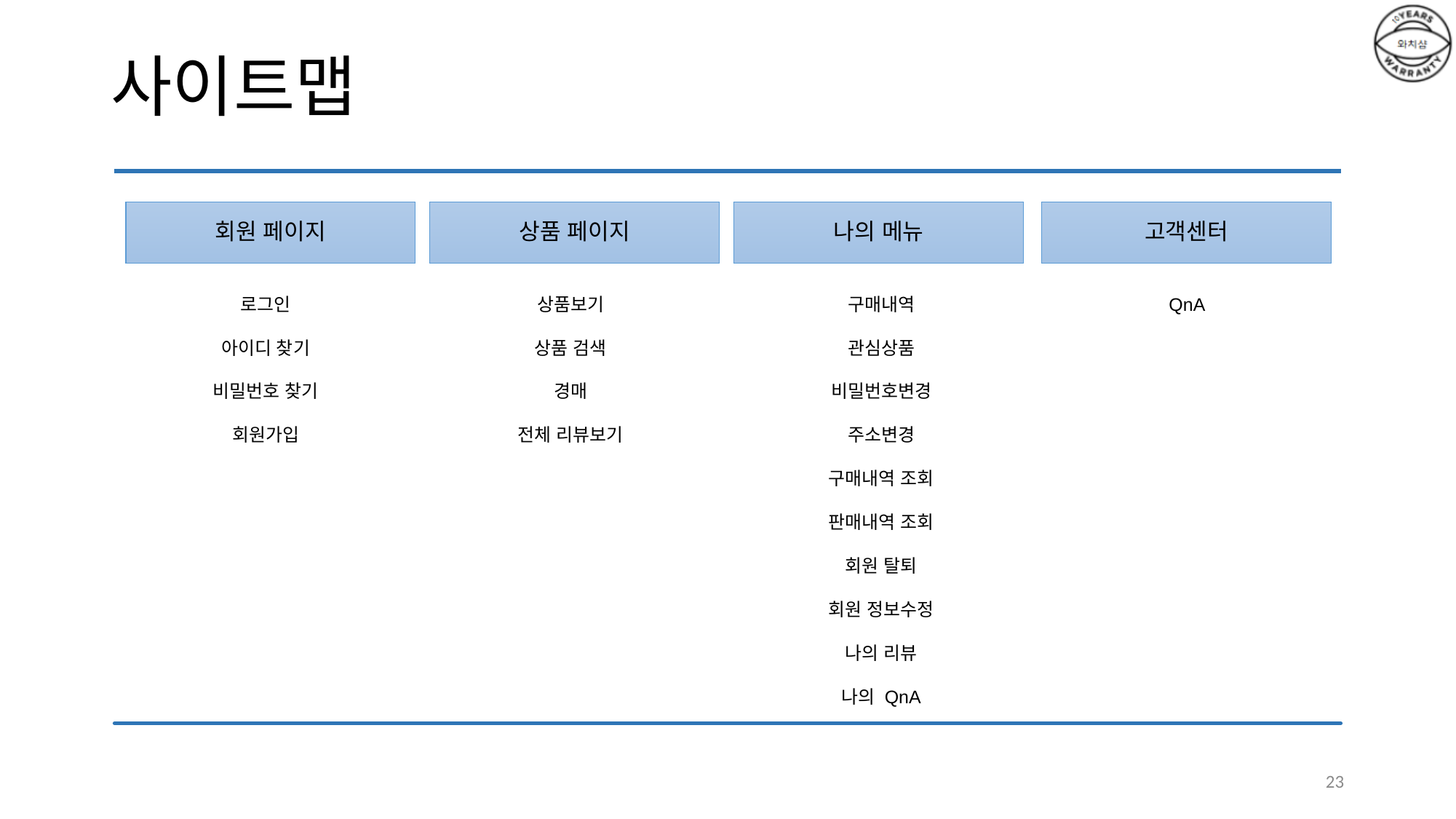

사이트맵
구매내역

관심상품

비밀번호변경

주소변경

구매내역 조회

판매내역 조회

회원 탈퇴

회원 정보수정

나의 리뷰

나의 QnA
QnA
회원 페이지
나의 메뉴
고객센터
로그인

아이디 찾기

비밀번호 찾기

회원가입
상품보기

상품 검색

경매

전체 리뷰보기
상품 페이지
23